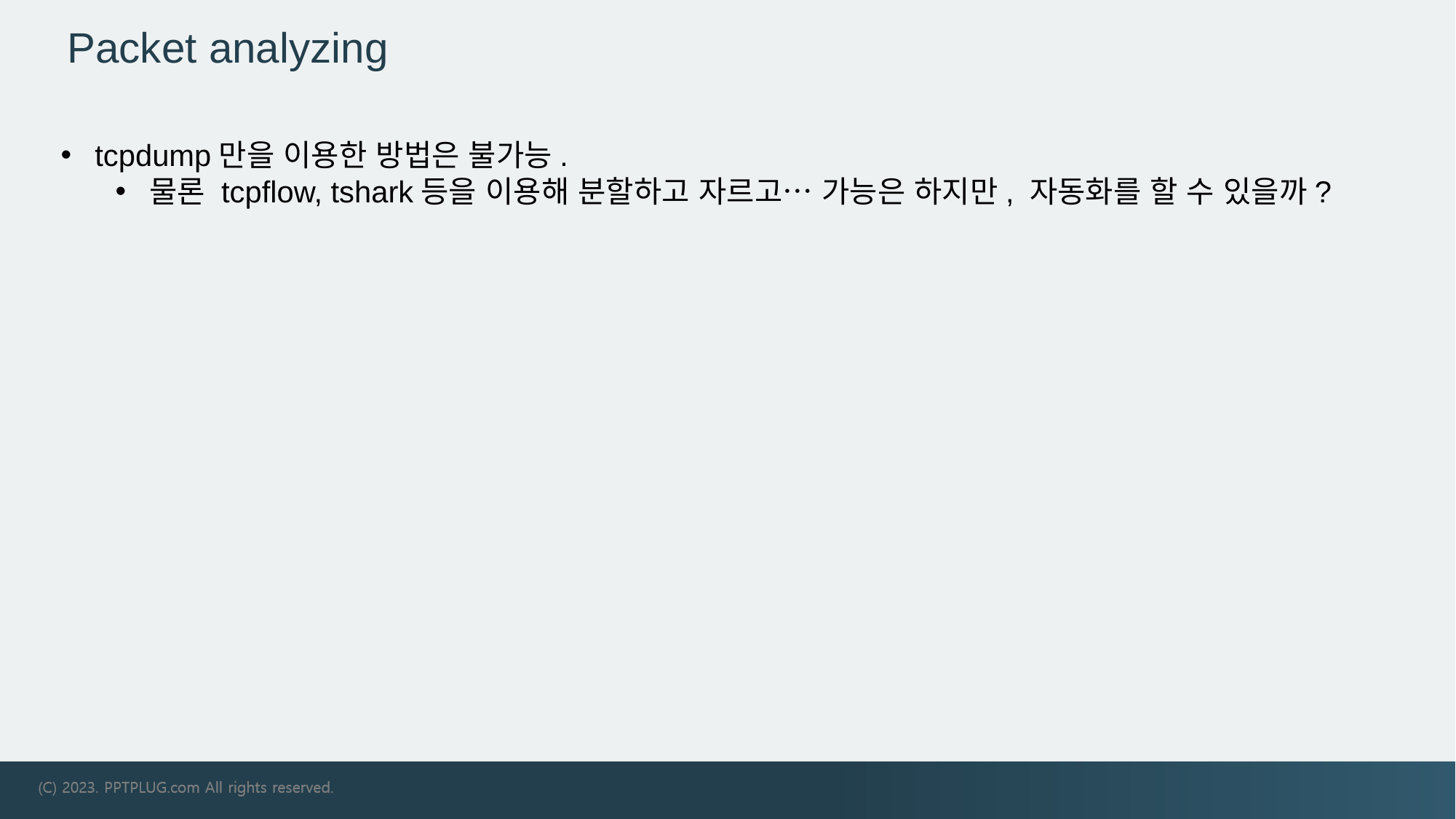

# Packet analyzing
tcpdump만을 이용한 방법은 불가능.
물론 tcpflow, tshark등을 이용해 분할하고 자르고… 가능은 하지만, 자동화를 할 수 있을까?